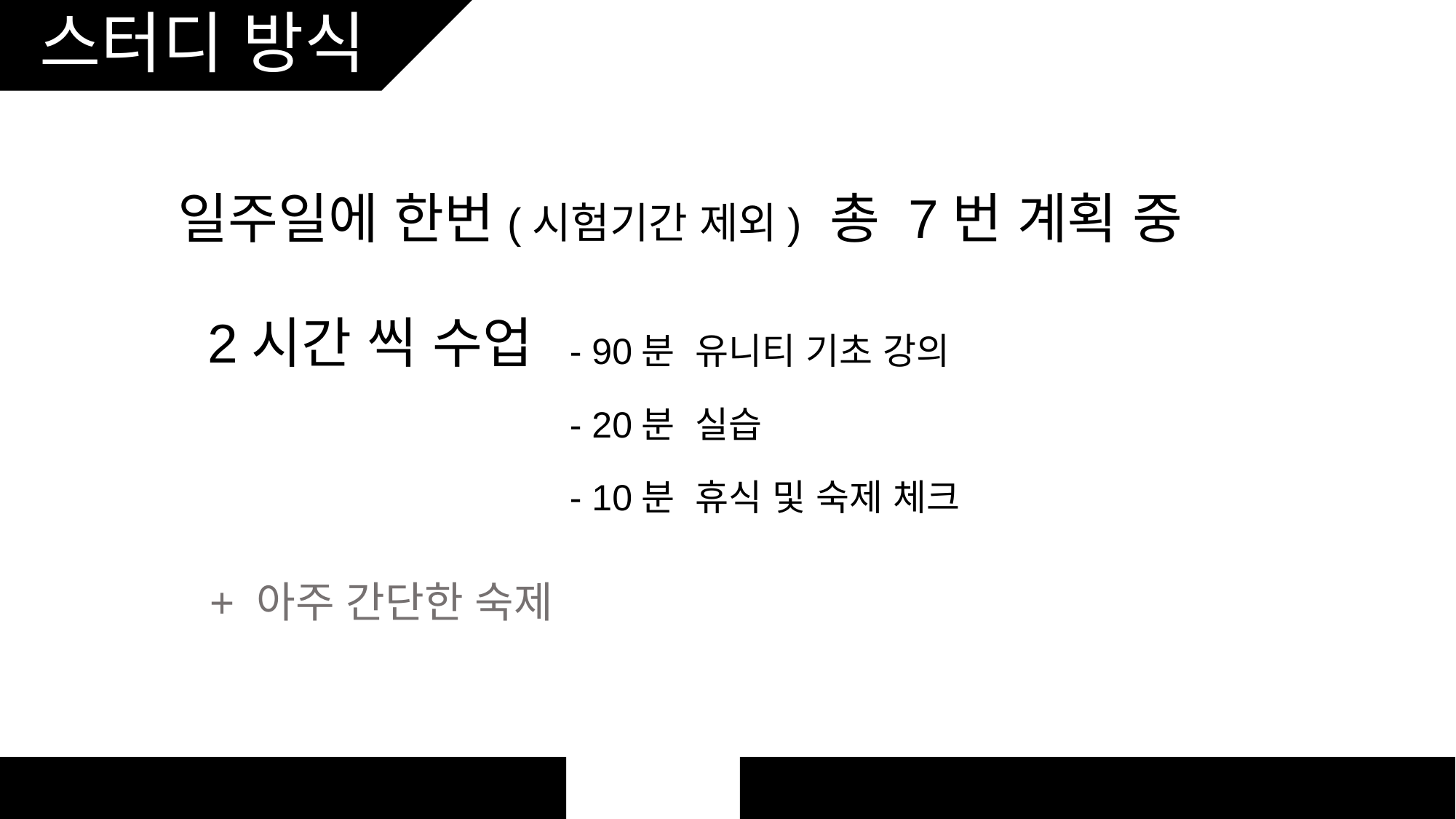

# 스터디 방식

일주일에 한번(시험기간 제외) 총 7번 계획 중
- 90분  유니티 기초 강의
- 20분  실습
- 10분  휴식 및 숙제 체크
2시간 씩 수업
+ 아주 간단한 숙제